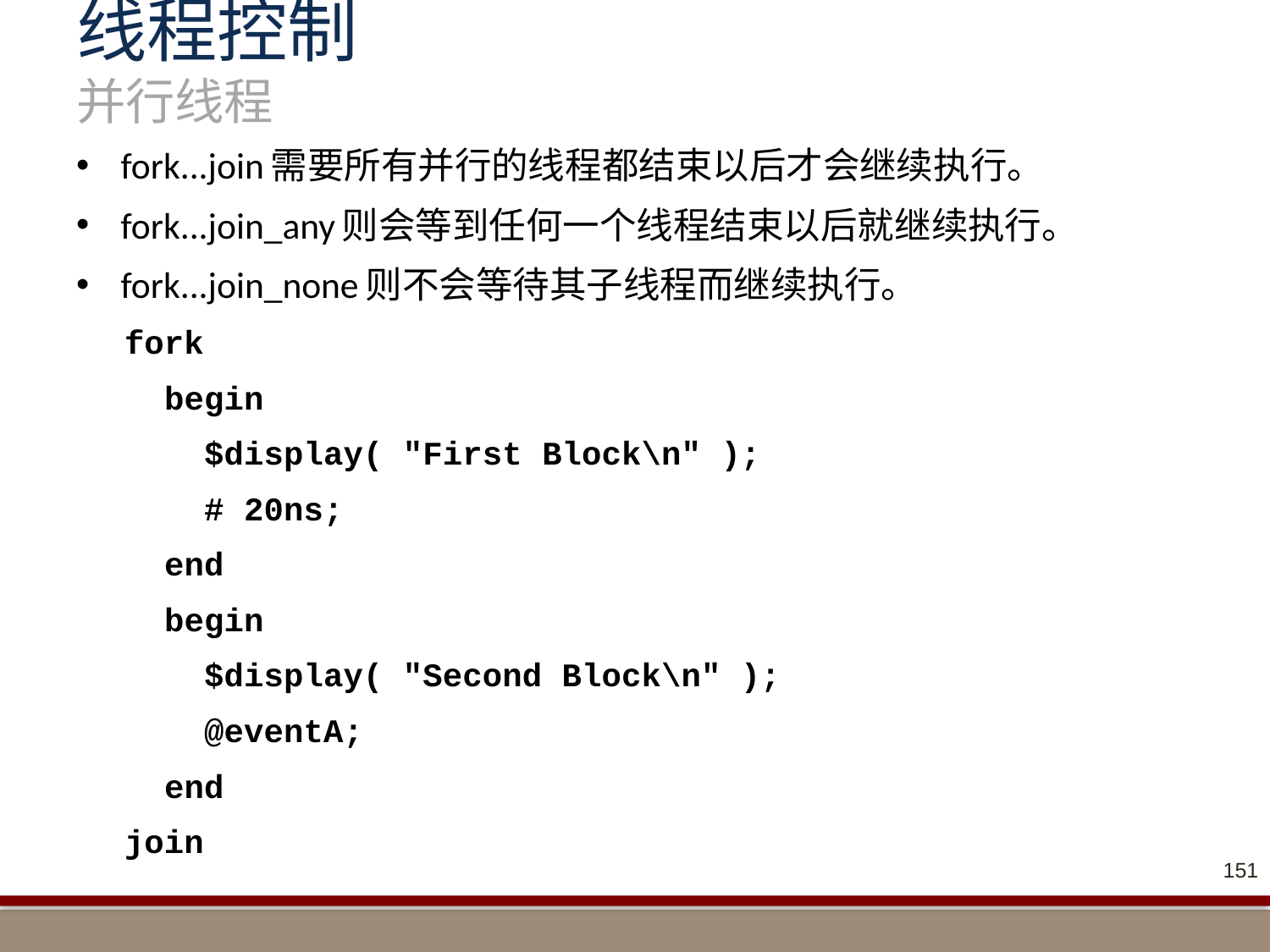

# 线程控制 并行线程
fork...join需要所有并行的线程都结束以后才会继续执行。
fork...join_any则会等到任何一个线程结束以后就继续执行。
fork...join_none则不会等待其子线程而继续执行。
fork
  begin
    $display( "First Block\n" );
    # 20ns;
  end
  begin
    $display( "Second Block\n" );
    @eventA;
  end
join
151